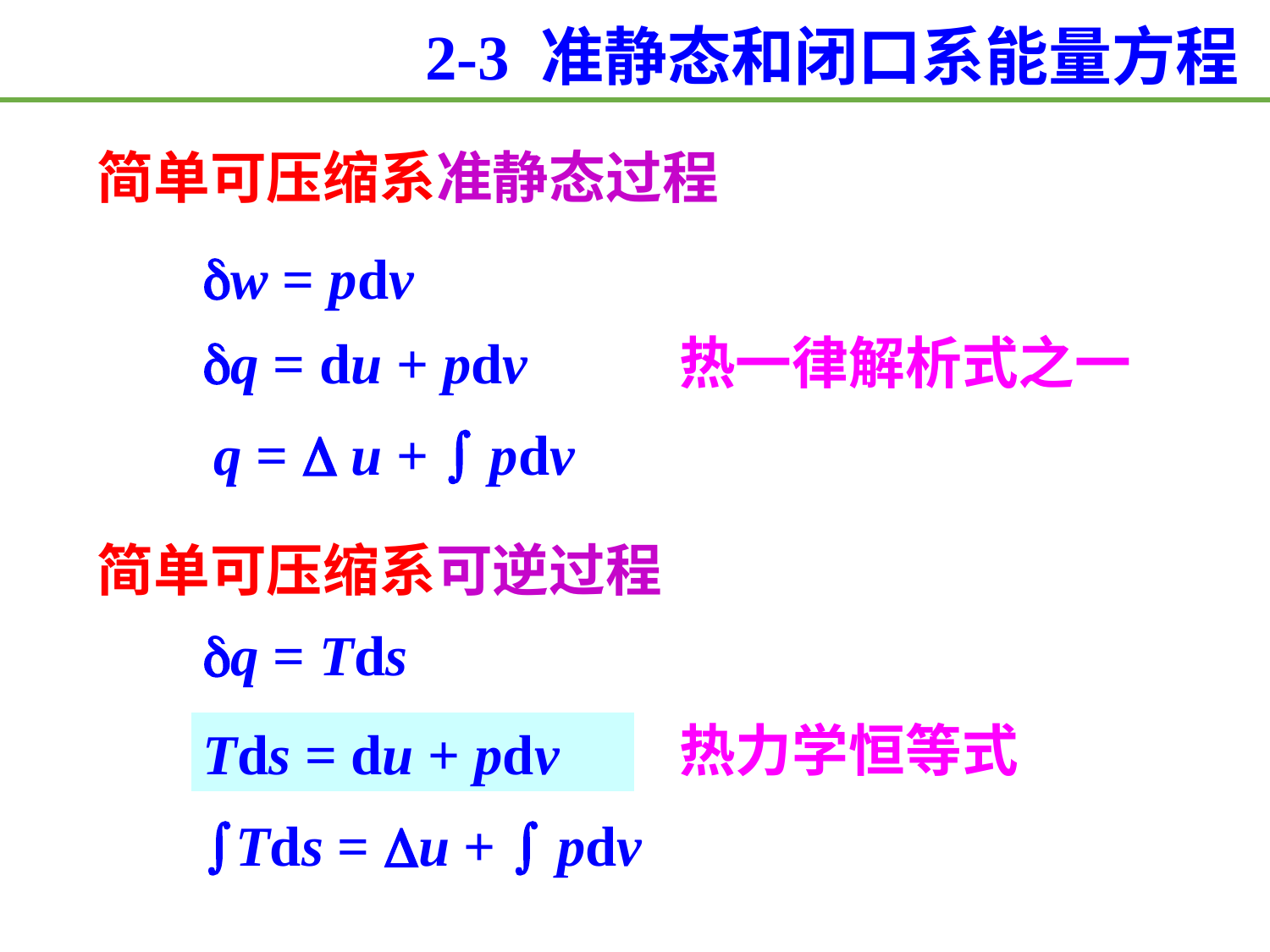

2-3 准静态和闭口系能量方程
简单可压缩系准静态过程
δw = pdv
δq = du + pdv
热一律解析式之一
q = Δ u + ∫ pdv
简单可压缩系可逆过程
δq = Tds
热力学恒等式
Tds = du + pdv
∫Tds = Δu + ∫ pdv